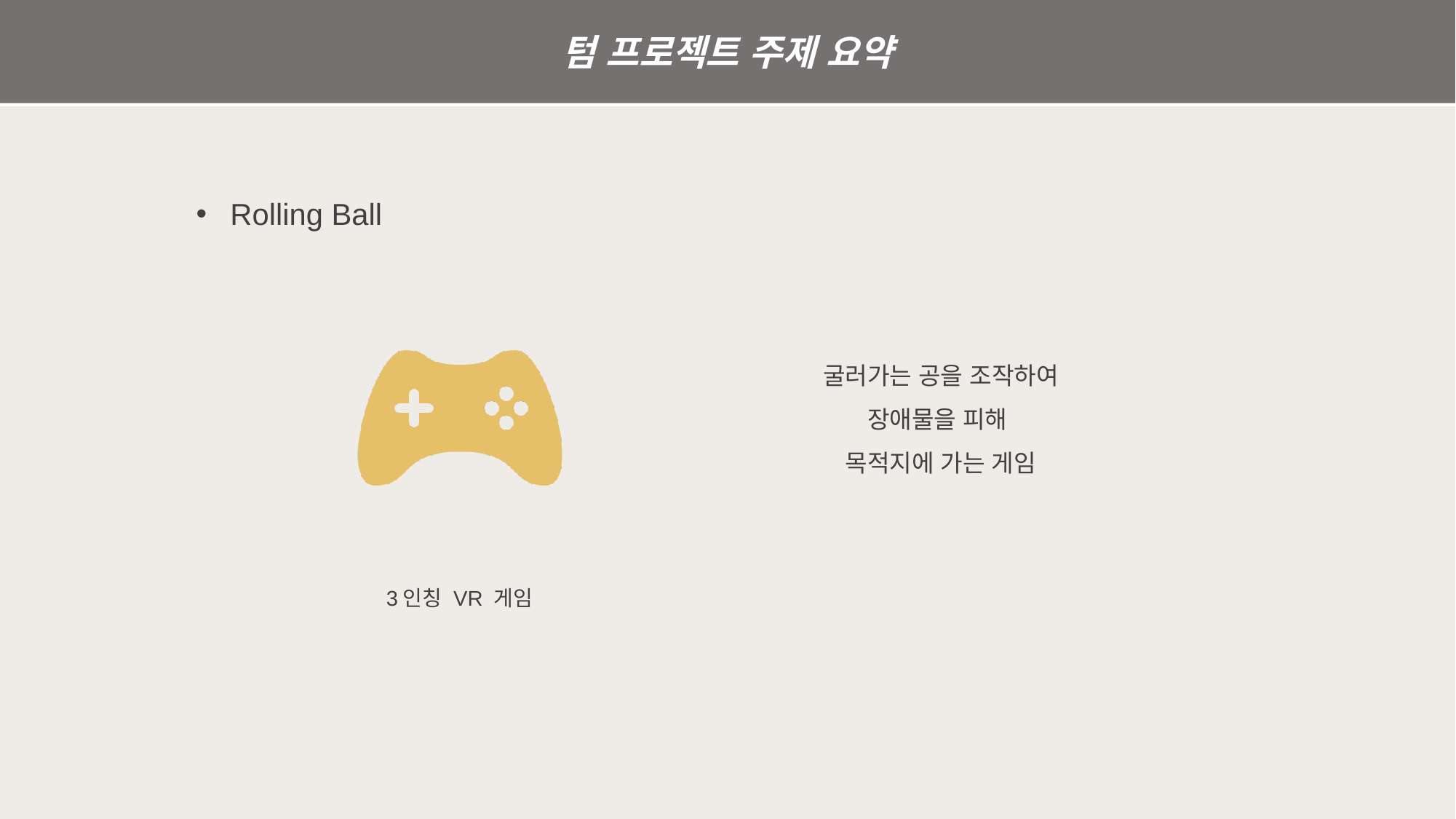

텀 프로젝트 주제 요약
Rolling Ball

굴러가는 공을 조작하여
장애물을 피해
목적지에 가는 게임
3인칭 VR 게임